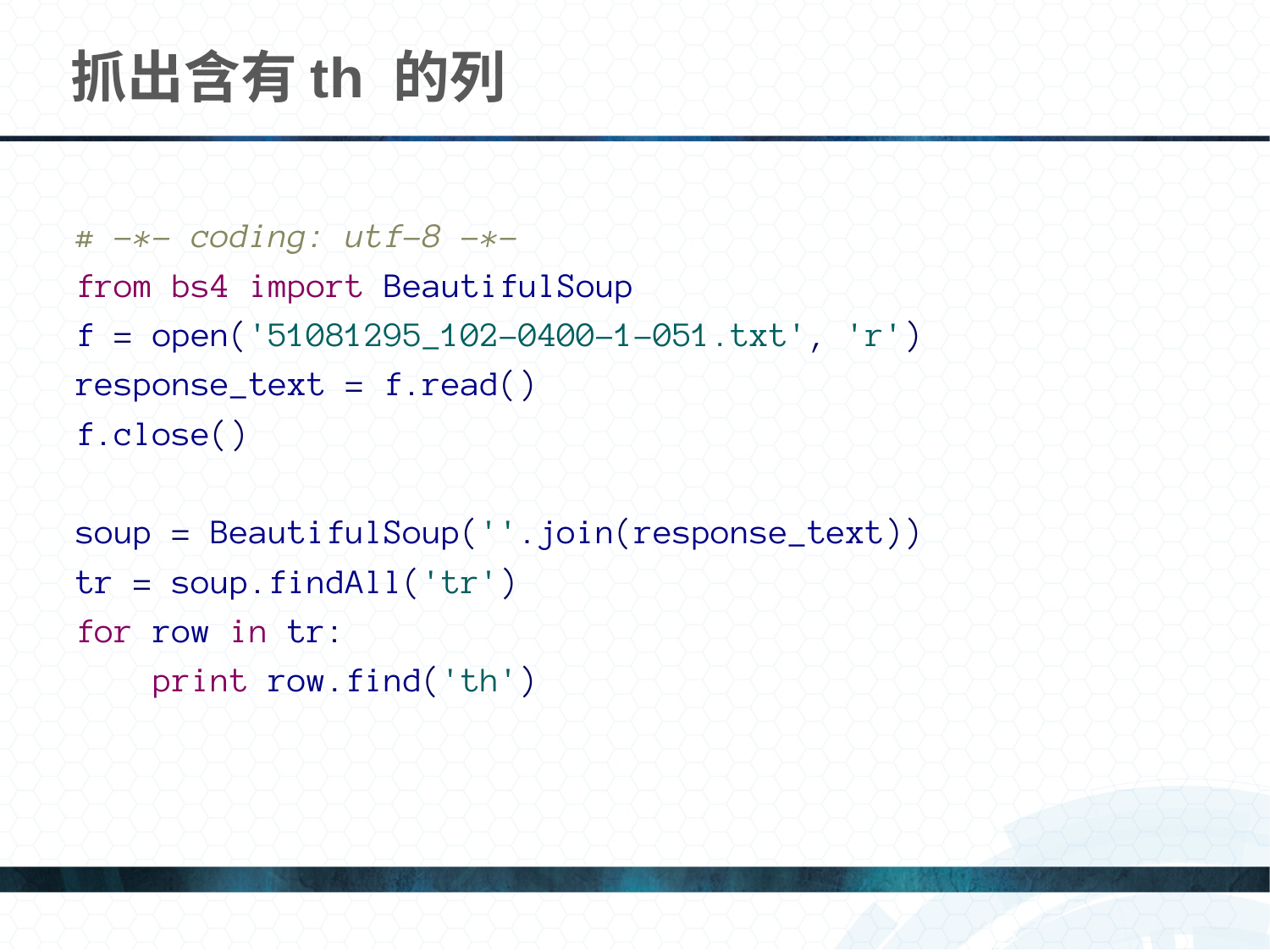

# 抓出含有th 的列
# -*- coding: utf-8 -*-
from bs4 import BeautifulSoup
f = open('51081295_102-0400-1-051.txt', 'r')
response_text = f.read()
f.close()

soup = BeautifulSoup(''.join(response_text))
tr = soup.findAll('tr')
for row in tr:
    print row.find('th')